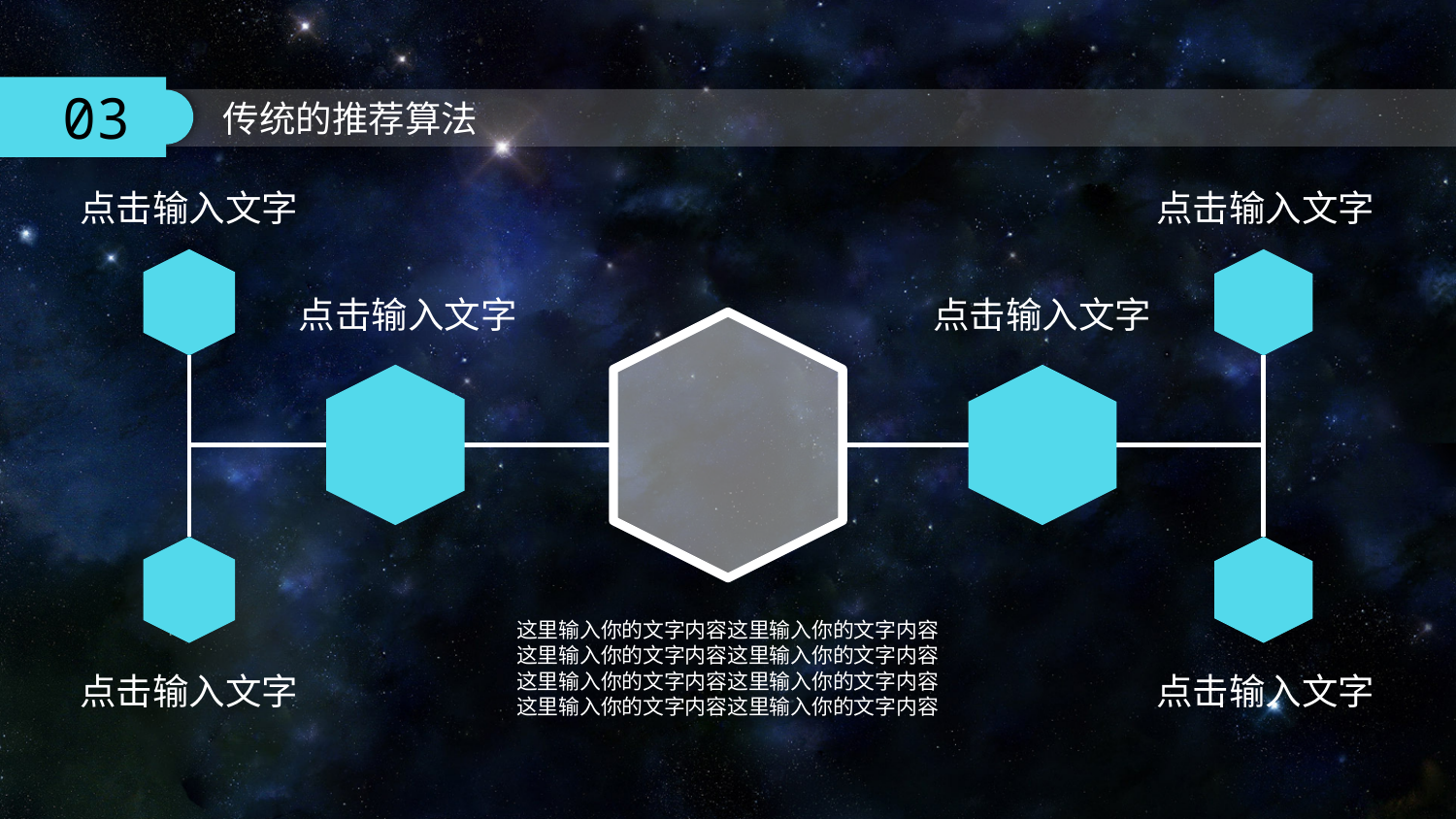

点击输入文字
点击输入文字

点击输入文字
点击输入文字

这里输入你的文字内容这里输入你的文字内容
这里输入你的文字内容这里输入你的文字内容
这里输入你的文字内容这里输入你的文字内容
这里输入你的文字内容这里输入你的文字内容

点击输入文字
点击输入文字